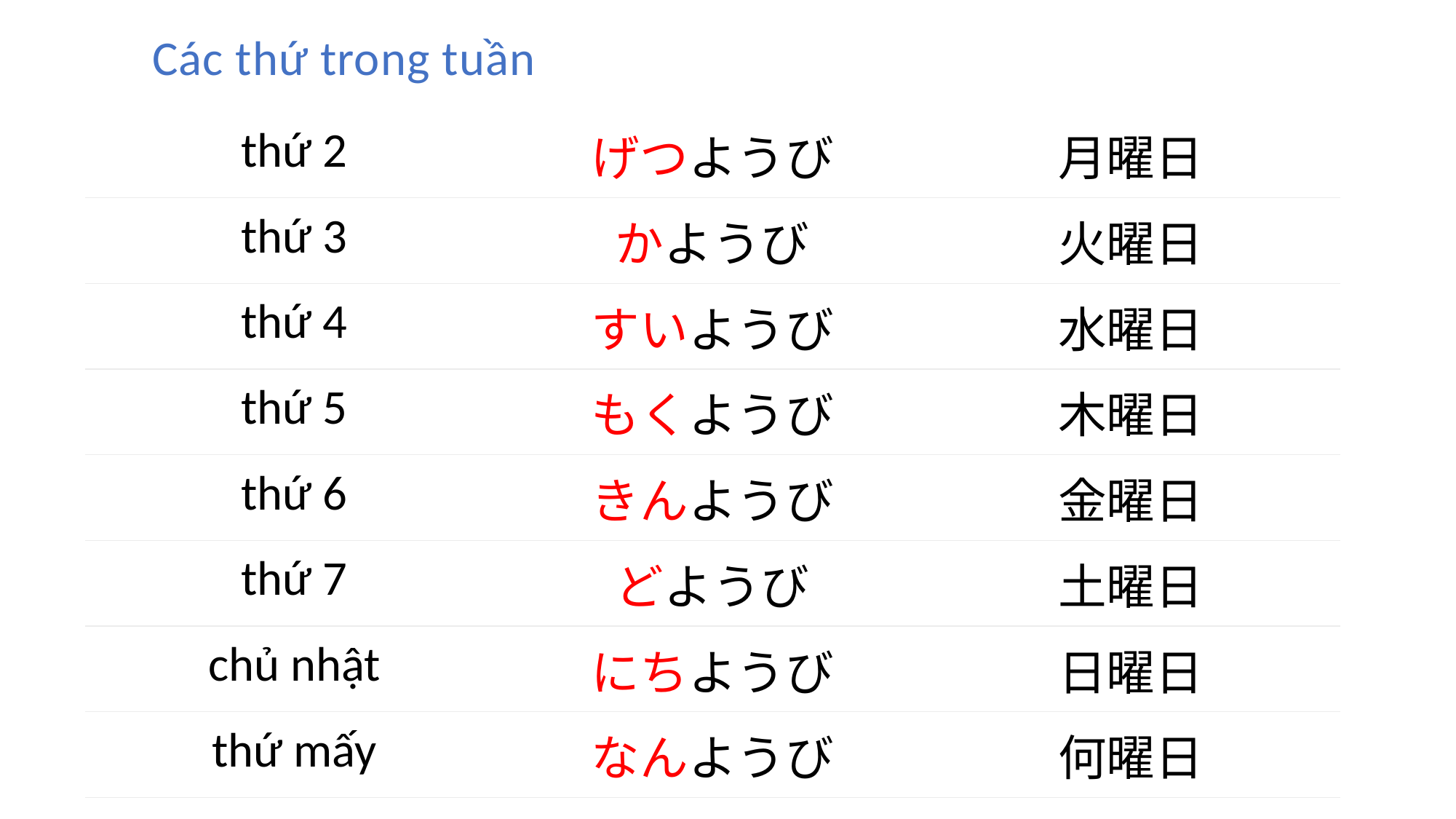

Các thứ trong tuần
| thứ 2 | げつようび | 月曜日 |
| --- | --- | --- |
| thứ 3 | かようび | 火曜日 |
| thứ 4 | すいようび | 水曜日 |
| thứ 5 | もくようび | 木曜日 |
| thứ 6 | きんようび | 金曜日 |
| thứ 7 | どようび | 土曜日 |
| chủ nhật | にちようび | 日曜日 |
| thứ mấy | なんようび | 何曜日 |